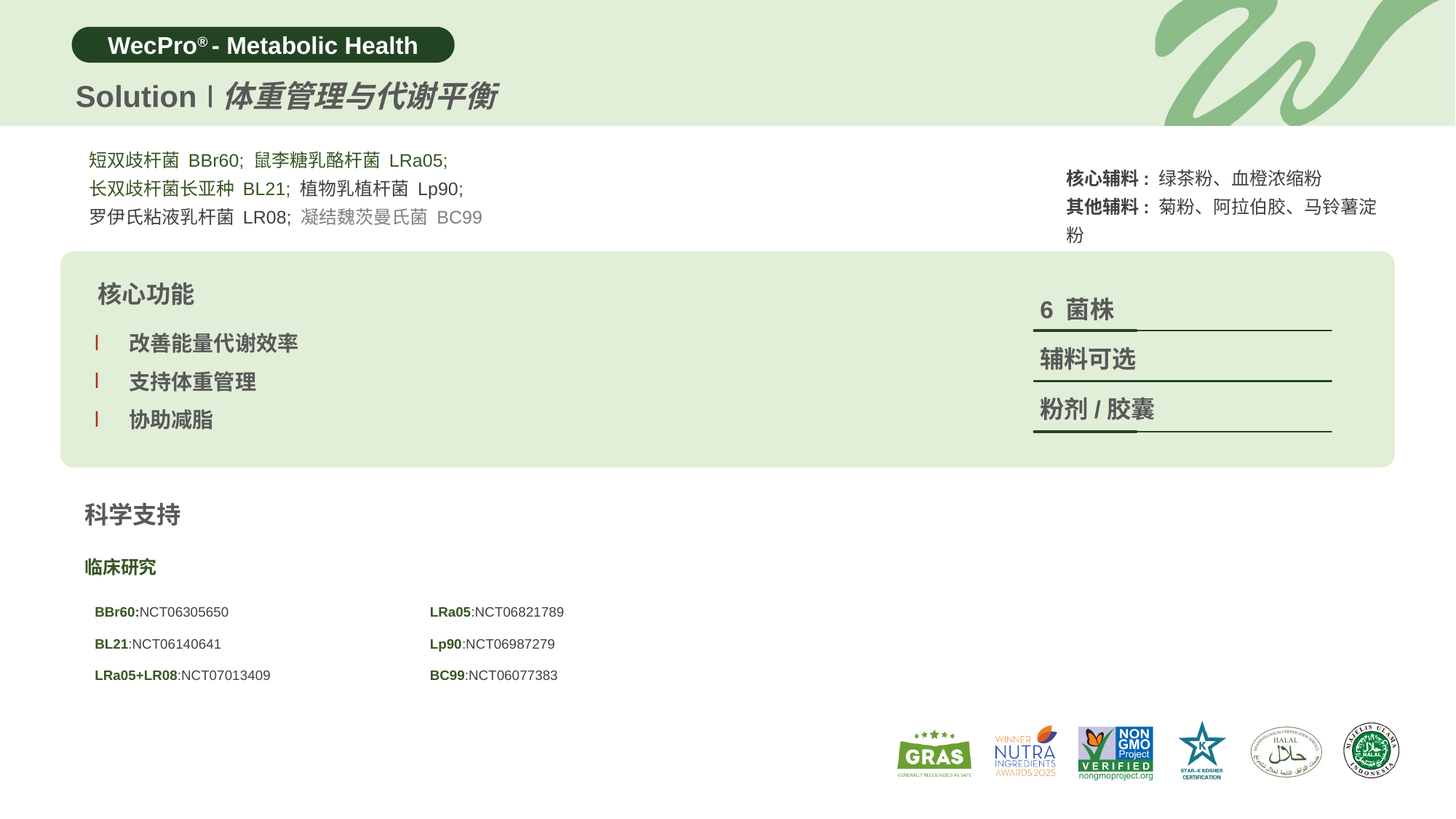

Solution
体重管理与代谢平衡
短双歧杆菌 BBr60; 鼠李糖乳酪杆菌 LRa05;
长双歧杆菌长亚种 BL21; 植物乳植杆菌 Lp90;
罗伊氏粘液乳杆菌 LR08; 凝结魏茨曼氏菌 BC99
核心辅料: 绿茶粉、血橙浓缩粉
其他辅料: 菊粉、阿拉伯胶、马铃薯淀粉

核心功能
6 菌株
改善能量代谢效率
支持体重管理
协助减脂
辅料可选
粉剂/胶囊
科学支持
临床研究
| BBr60:NCT06305650 | LRa05:NCT06821789 |
| --- | --- |
| BL21:NCT06140641 | Lp90:NCT06987279 |
| LRa05+LR08:NCT07013409 | BC99:NCT06077383 |